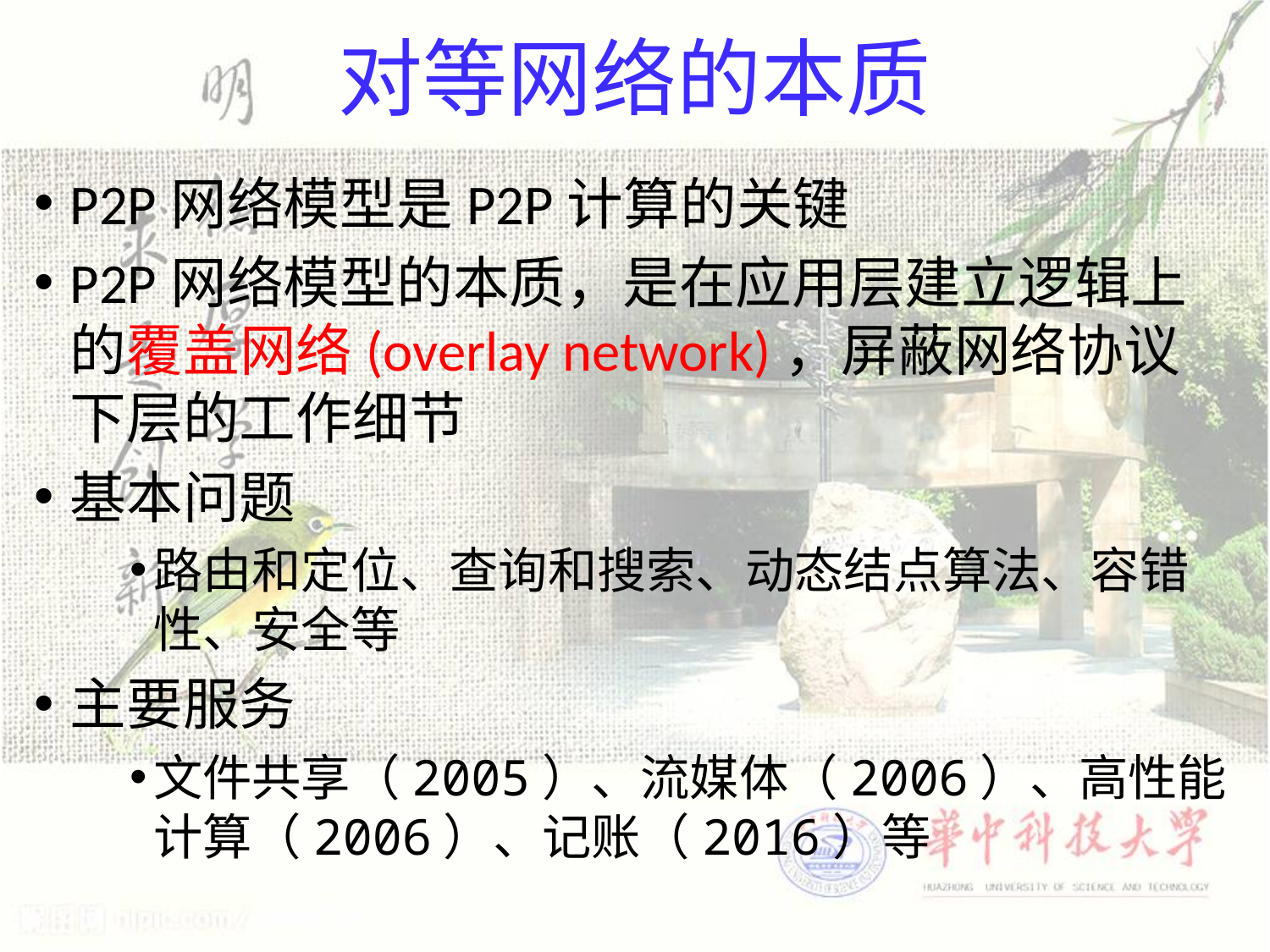

# 对等网络的本质
P2P网络模型是P2P计算的关键
P2P网络模型的本质，是在应用层建立逻辑上的覆盖网络(overlay network)，屏蔽网络协议下层的工作细节
基本问题
路由和定位、查询和搜索、动态结点算法、容错性、安全等
主要服务
文件共享（2005）、流媒体（2006）、高性能计算（2006）、记账（2016）等